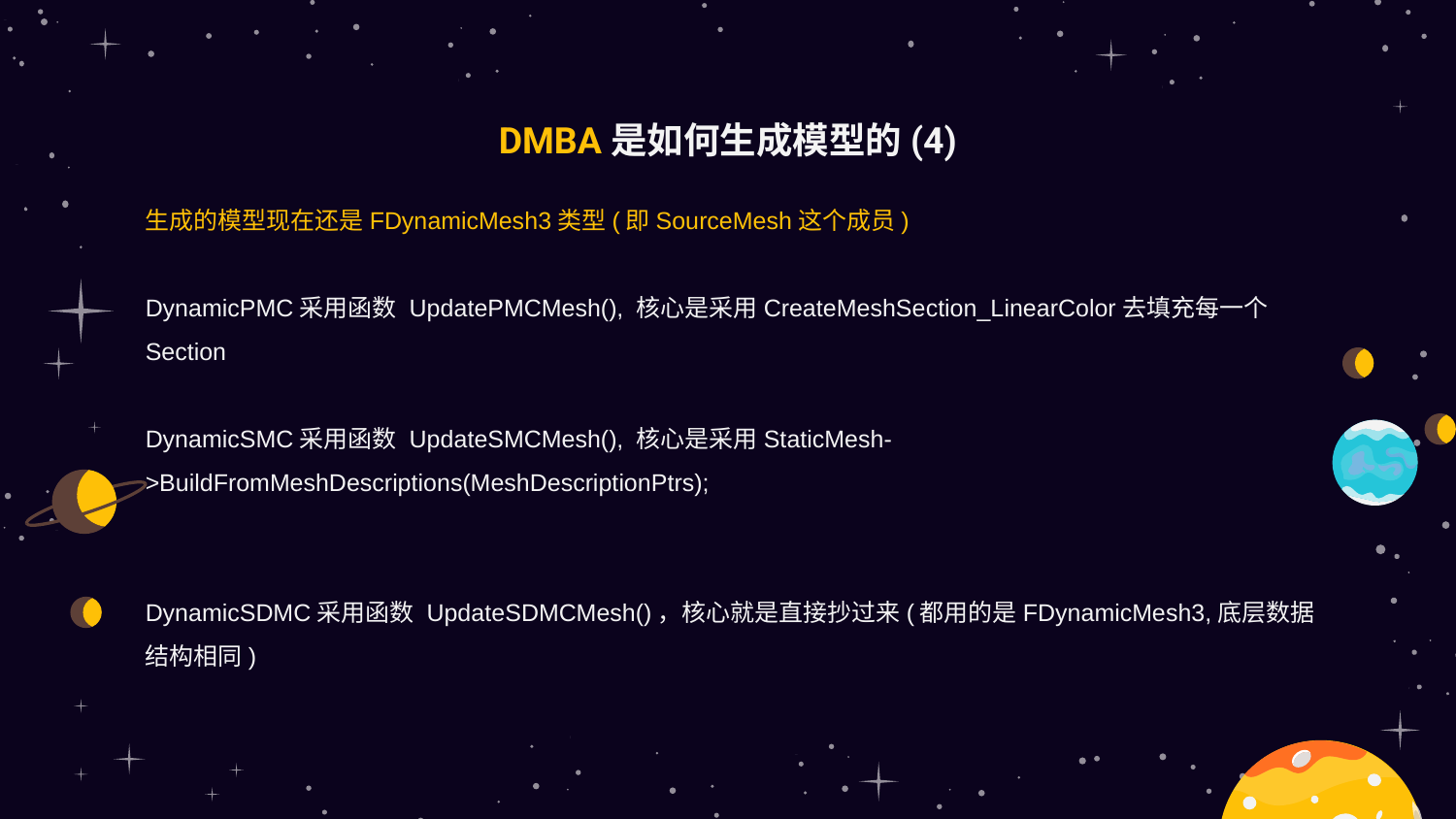

# DMBA是如何生成模型的(4)
生成的模型现在还是FDynamicMesh3类型(即SourceMesh这个成员)

DynamicPMC采用函数 UpdatePMCMesh(), 核心是采用CreateMeshSection_LinearColor去填充每一个Section

DynamicSMC采用函数 UpdateSMCMesh(), 核心是采用StaticMesh->BuildFromMeshDescriptions(MeshDescriptionPtrs);

DynamicSDMC采用函数 UpdateSDMCMesh()，核心就是直接抄过来(都用的是FDynamicMesh3,底层数据结构相同)